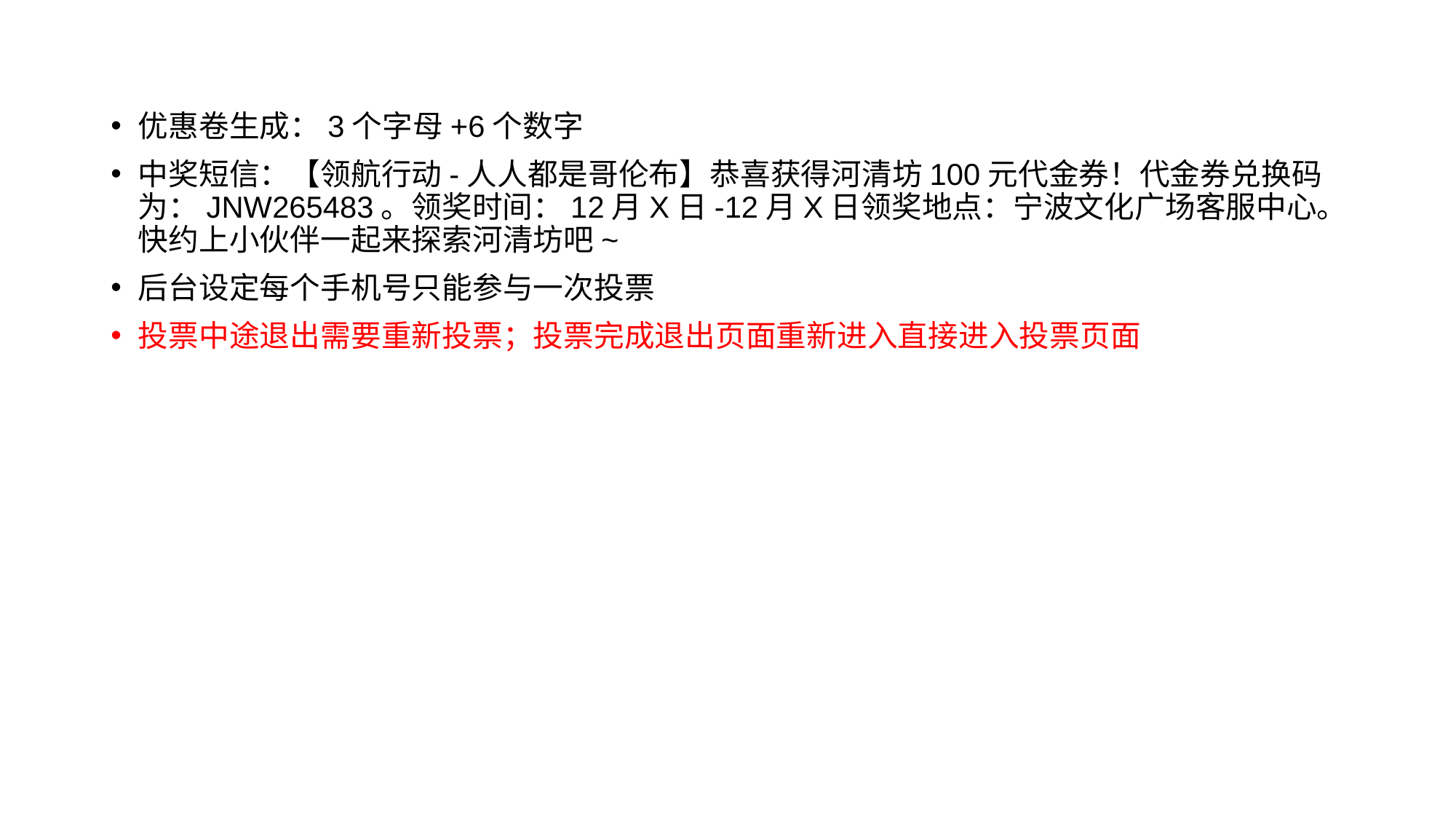

优惠卷生成：3个字母+6个数字
中奖短信：【领航行动-人人都是哥伦布】恭喜获得河清坊100元代金券！代金券兑换码为：JNW265483。领奖时间：12月X日-12月X日领奖地点：宁波文化广场客服中心。快约上小伙伴一起来探索河清坊吧~
后台设定每个手机号只能参与一次投票
投票中途退出需要重新投票；投票完成退出页面重新进入直接进入投票页面